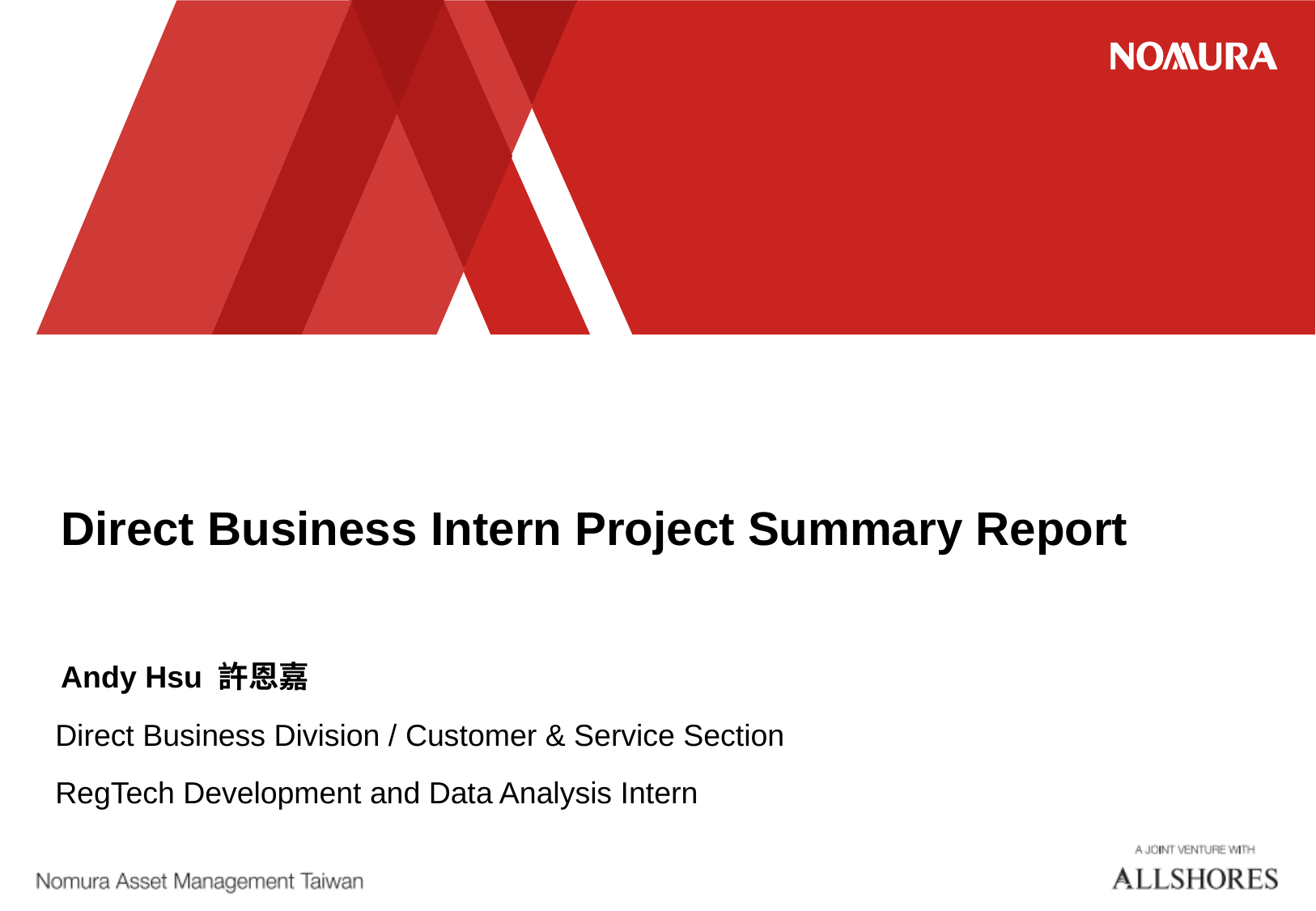

# Direct Business Intern Project Summary Report
Andy Hsu 許恩嘉
Direct Business Division / Customer & Service Section
RegTech Development and Data Analysis Intern